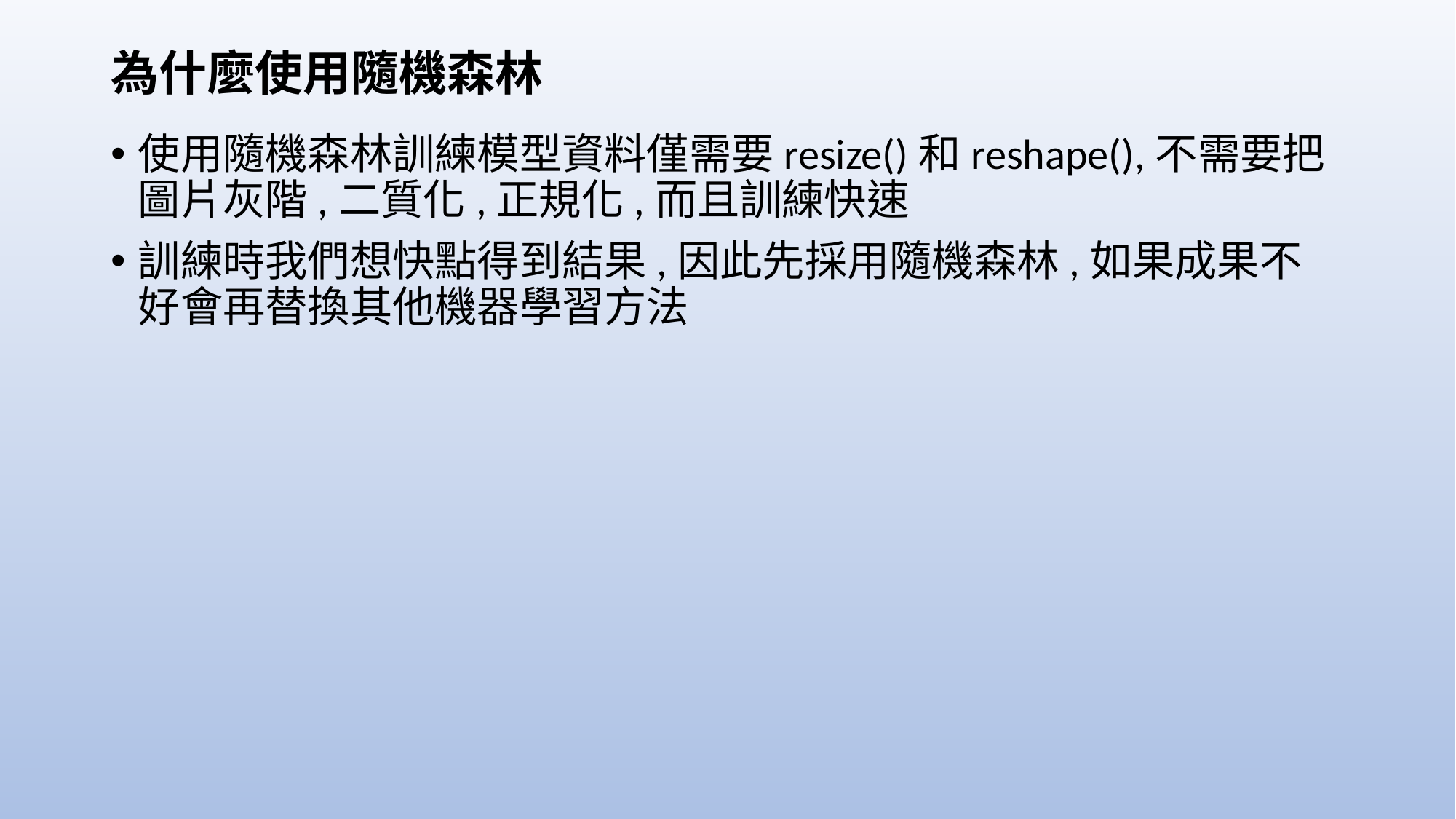

# 為什麼使用隨機森林
使用隨機森林訓練模型資料僅需要resize()和reshape(),不需要把圖片灰階,二質化,正規化,而且訓練快速
訓練時我們想快點得到結果,因此先採用隨機森林,如果成果不好會再替換其他機器學習方法